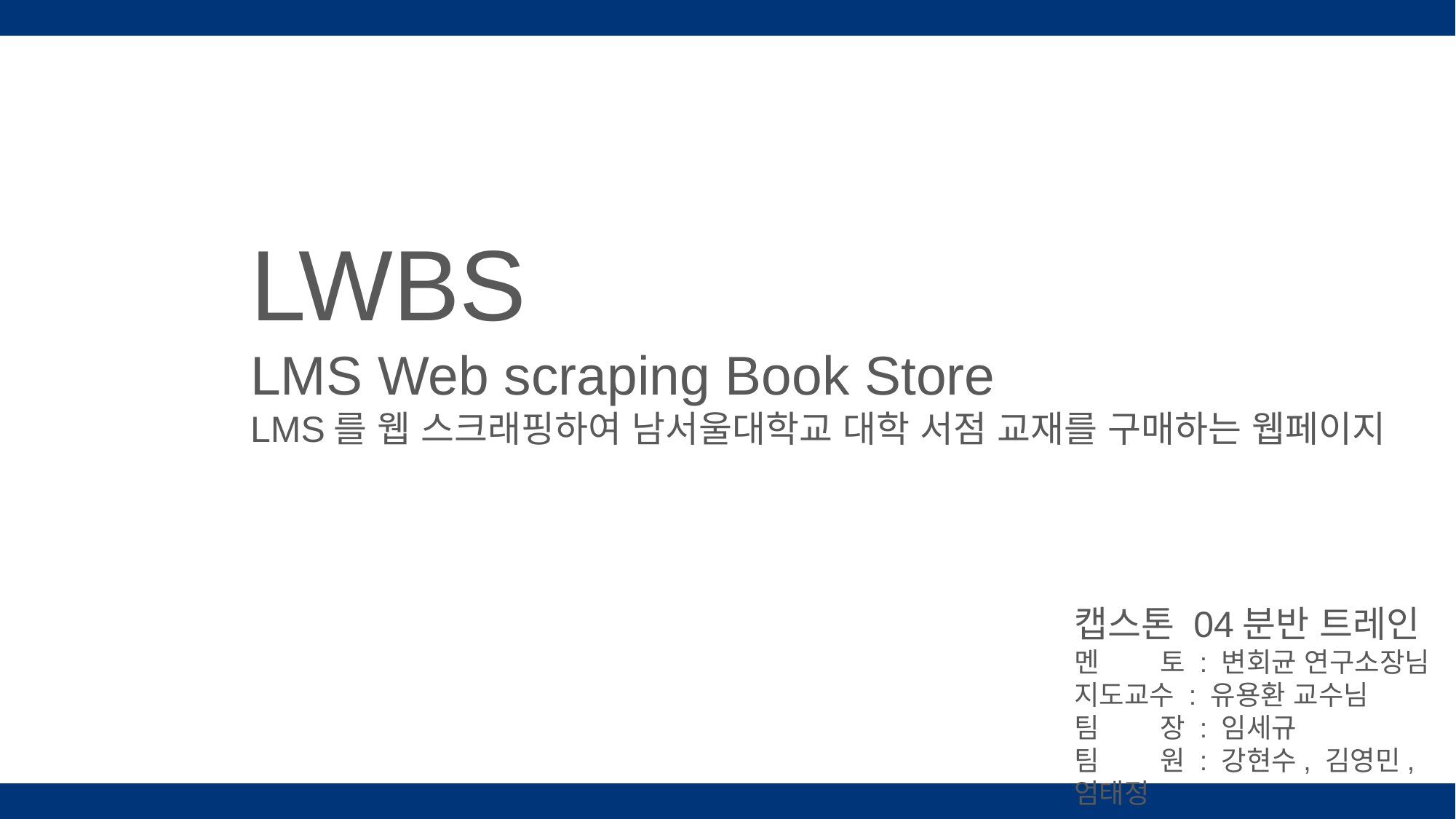

LWBS
LMS Web scraping Book Store
LMS를 웹 스크래핑하여 남서울대학교 대학 서점 교재를 구매하는 웹페이지
캡스톤 04분반 트레인
멘        토 : 변회균 연구소장님
지도교수 : 유용환 교수님
팀        장 : 임세규
팀        원 : 강현수, 김영민, 엄태정